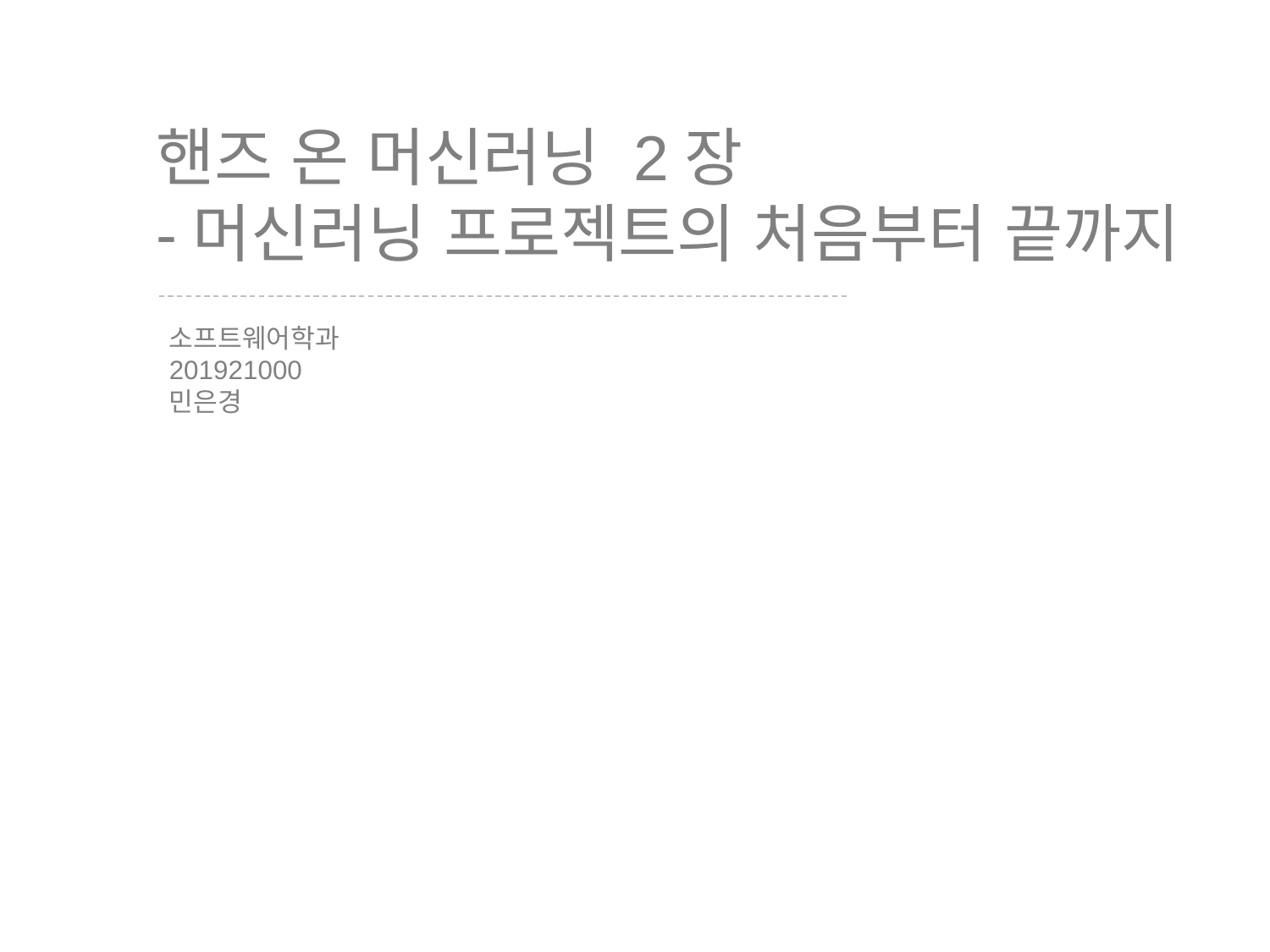

핸즈 온 머신러닝 2장
-머신러닝 프로젝트의 처음부터 끝까지
소프트웨어학과
201921000
민은경